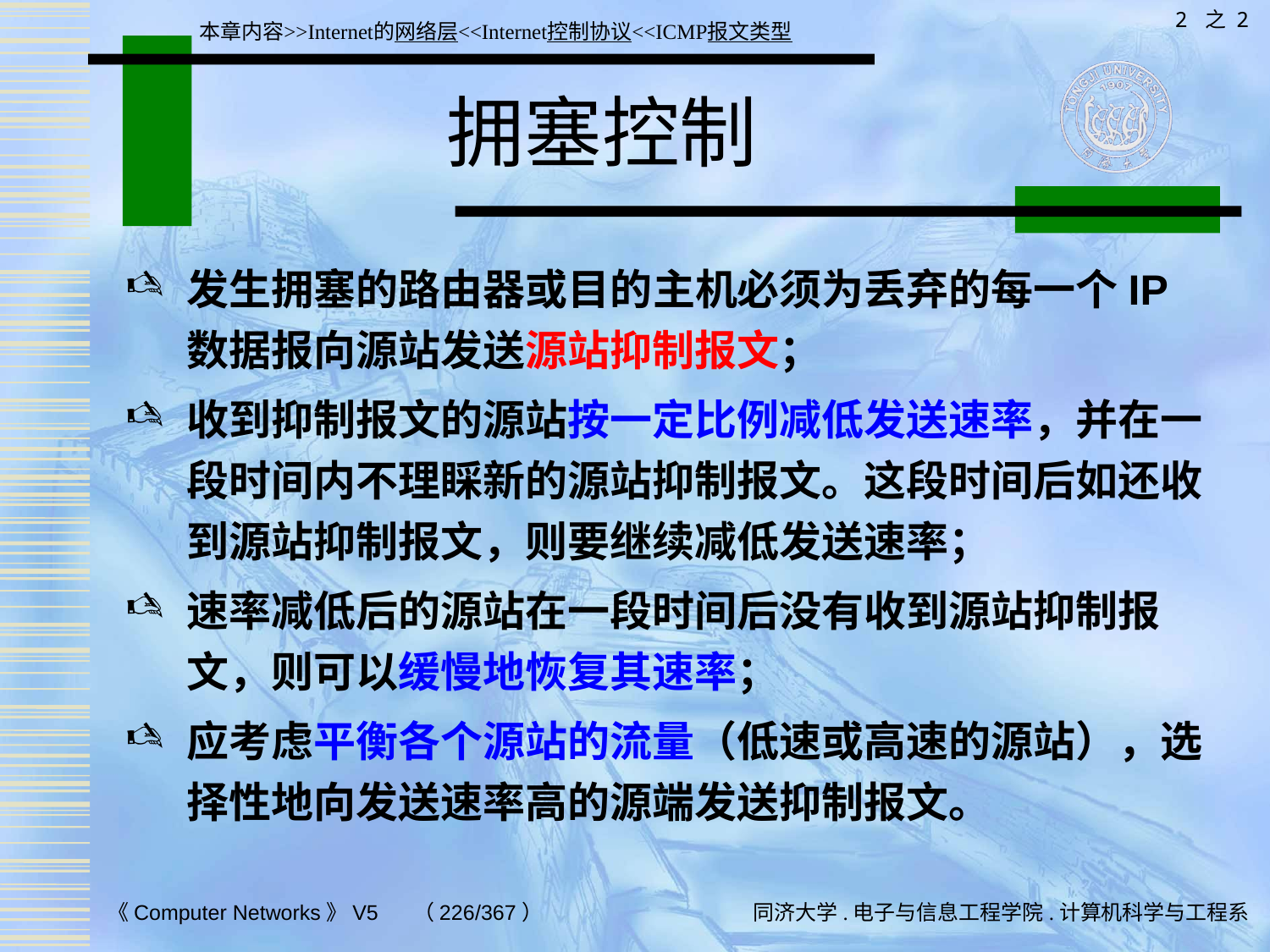

2 之 2
本章内容>>Internet的网络层<<Internet控制协议<<ICMP报文类型
# 拥塞控制
发生拥塞的路由器或目的主机必须为丢弃的每一个IP数据报向源站发送源站抑制报文；
收到抑制报文的源站按一定比例减低发送速率，并在一段时间内不理睬新的源站抑制报文。这段时间后如还收到源站抑制报文，则要继续减低发送速率；
速率减低后的源站在一段时间后没有收到源站抑制报文，则可以缓慢地恢复其速率；
应考虑平衡各个源站的流量（低速或高速的源站），选择性地向发送速率高的源端发送抑制报文。